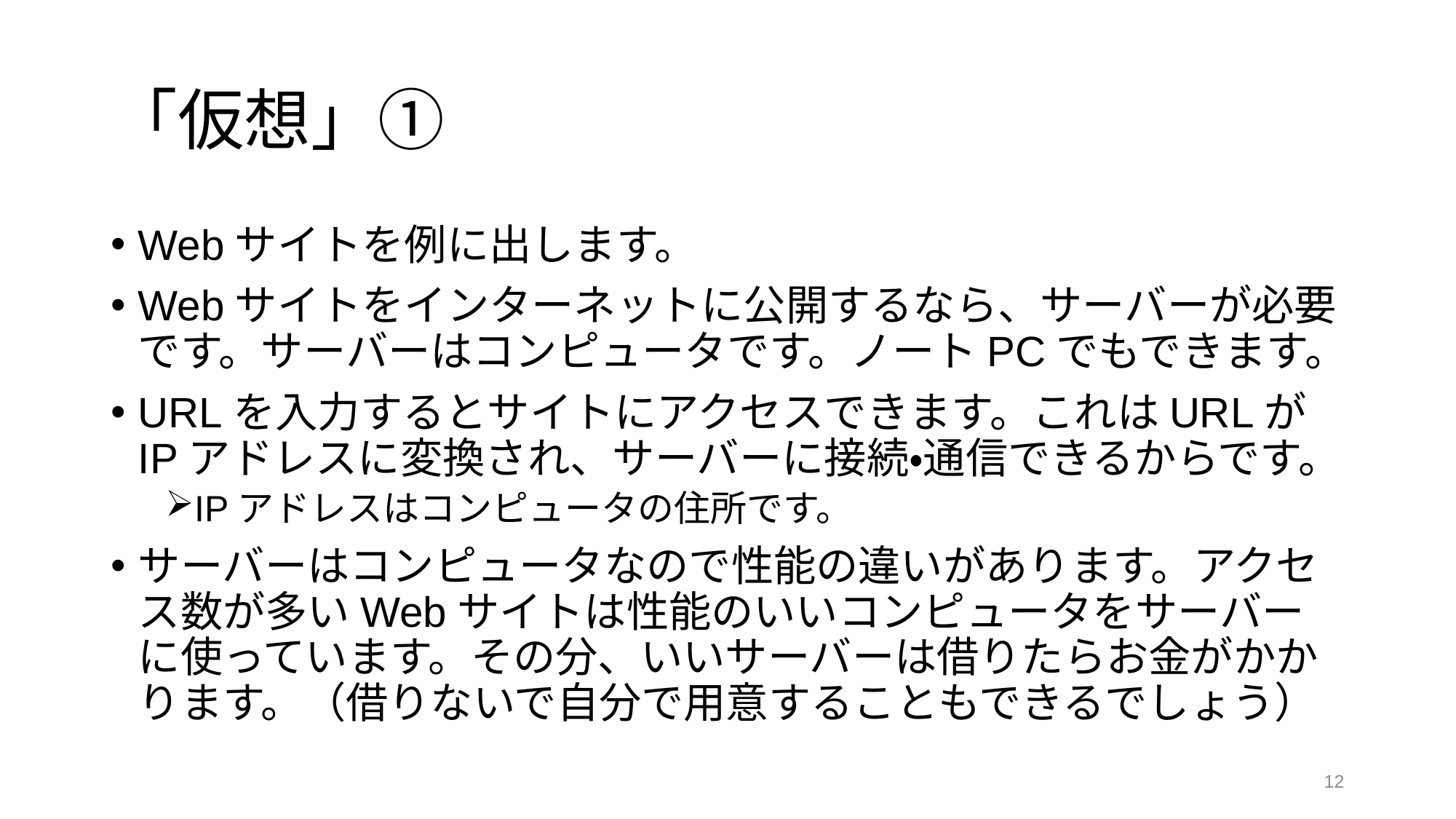

# 「仮想」①
Webサイトを例に出します。
Webサイトをインターネットに公開するなら、サーバーが必要です。サーバーはコンピュータです。ノートPCでもできます。
URLを入力するとサイトにアクセスできます。これはURLがIPアドレスに変換され、サーバーに接続・通信できるからです。
IPアドレスはコンピュータの住所です。
サーバーはコンピュータなので性能の違いがあります。アクセス数が多いWebサイトは性能のいいコンピュータをサーバーに使っています。その分、いいサーバーは借りたらお金がかかります。（借りないで自分で用意することもできるでしょう）
12